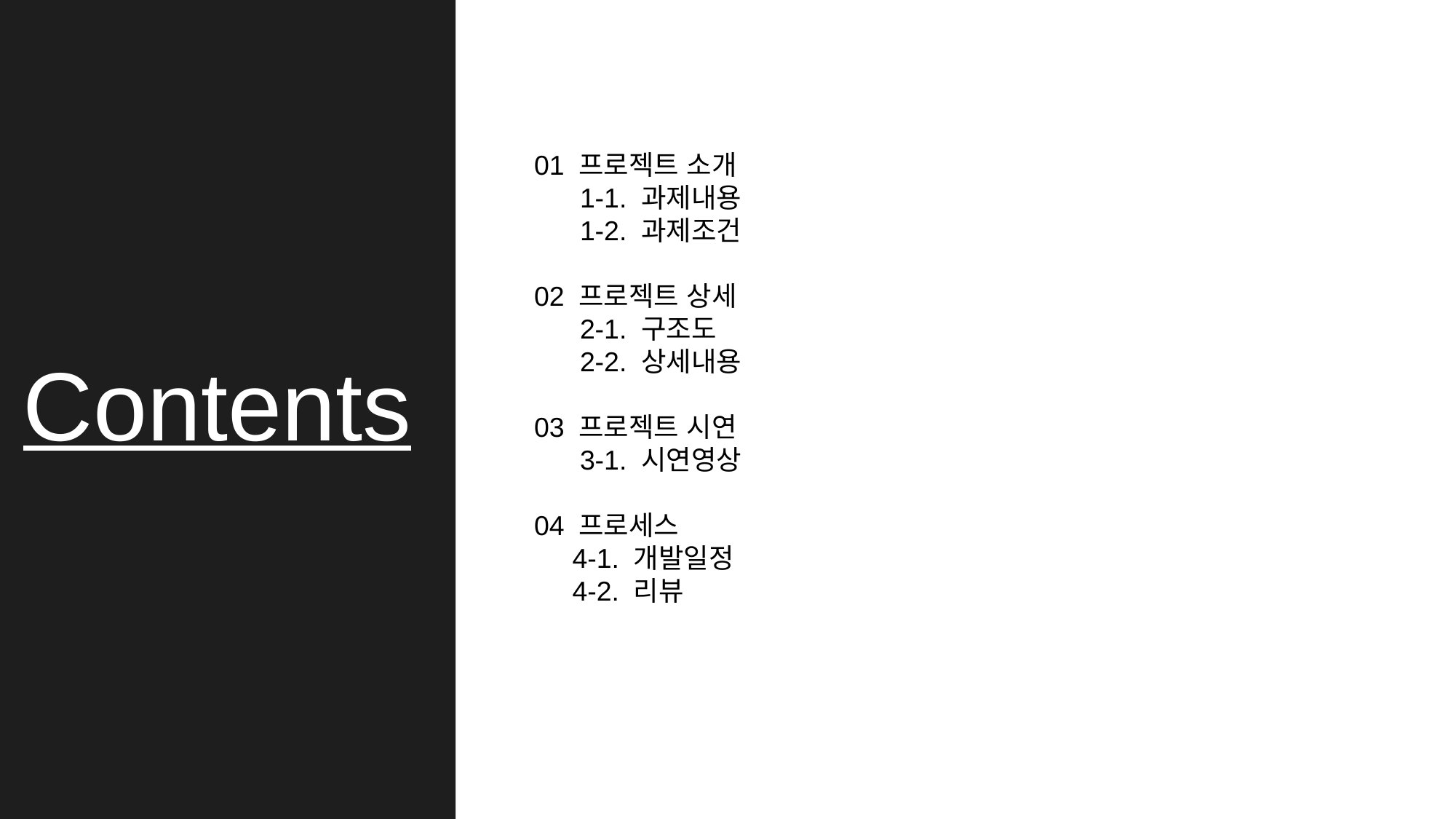

01 프로젝트 소개
      1-1. 과제내용
      1-2. 과제조건

02 프로젝트 상세
      2-1. 구조도
      2-2. 상세내용

03 프로젝트 시연
      3-1. 시연영상

04 프로세스
     4-1. 개발일정
     4-2. 리뷰

Contents